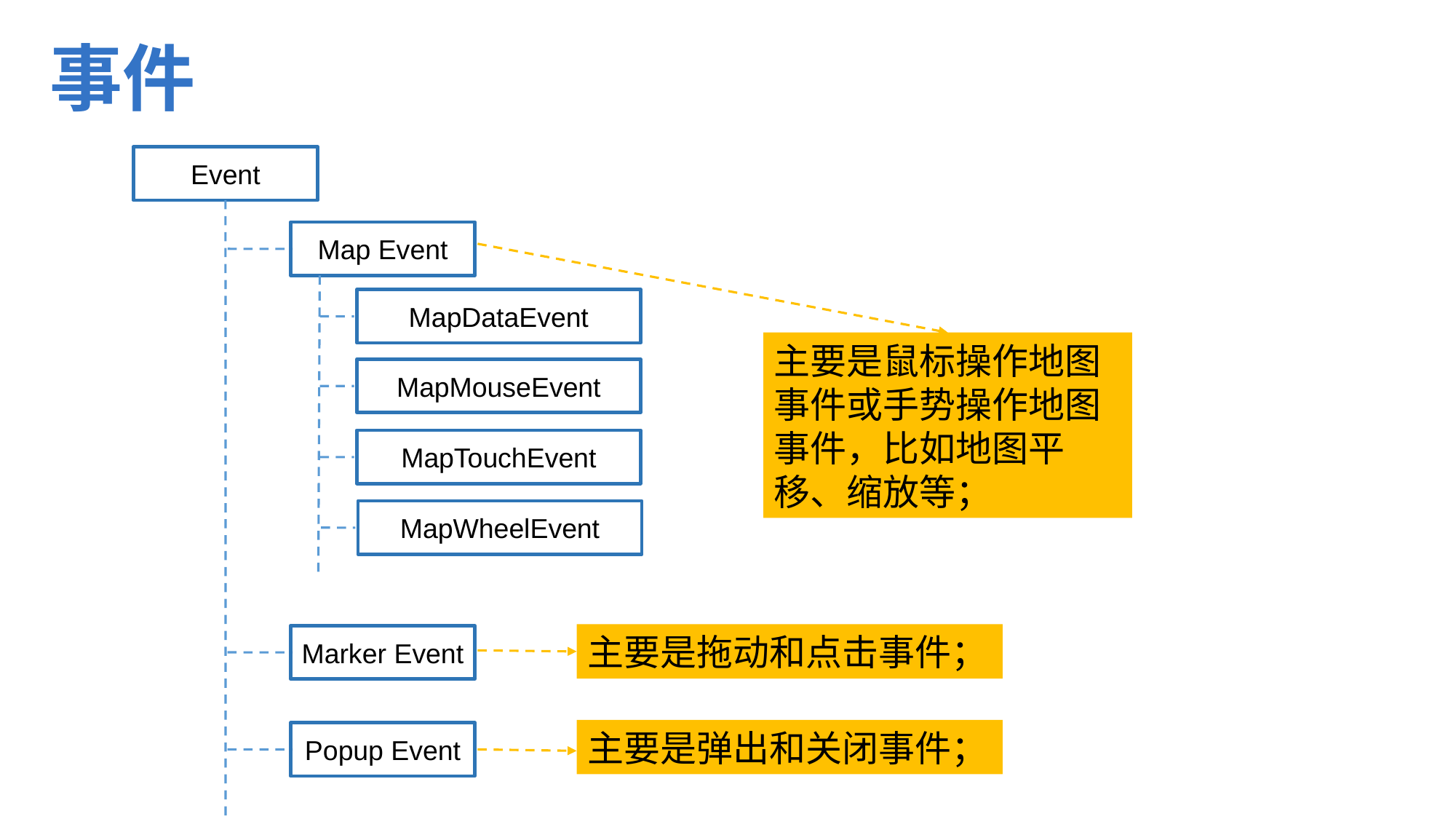

# 事件
Event
Map Event
MapDataEvent
主要是鼠标操作地图事件或手势操作地图事件，比如地图平移、缩放等；
MapMouseEvent
MapTouchEvent
MapWheelEvent
主要是拖动和点击事件；
Marker Event
主要是弹出和关闭事件；
Popup Event